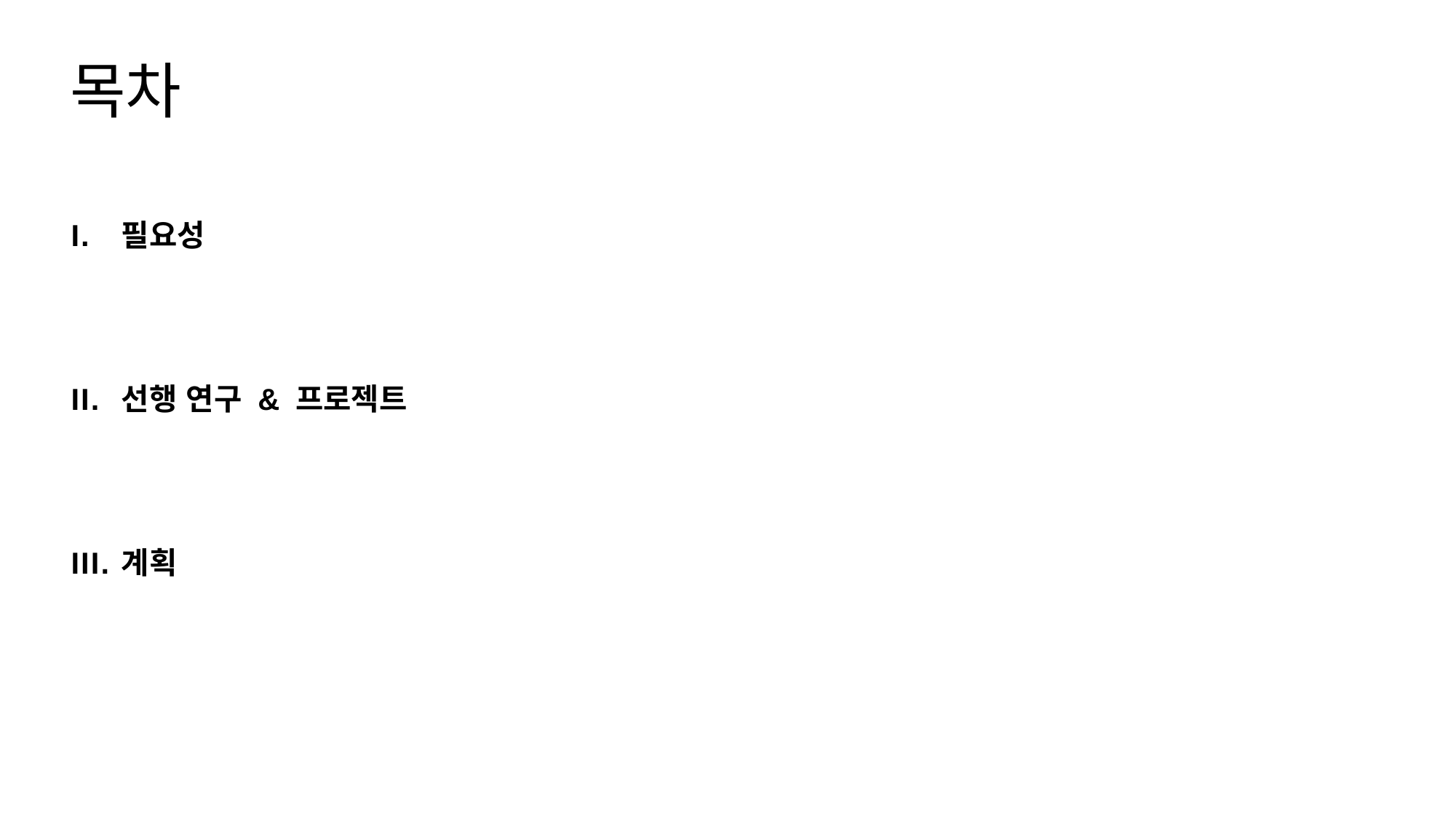

목차
필요성

선행 연구 & 프로젝트

계획